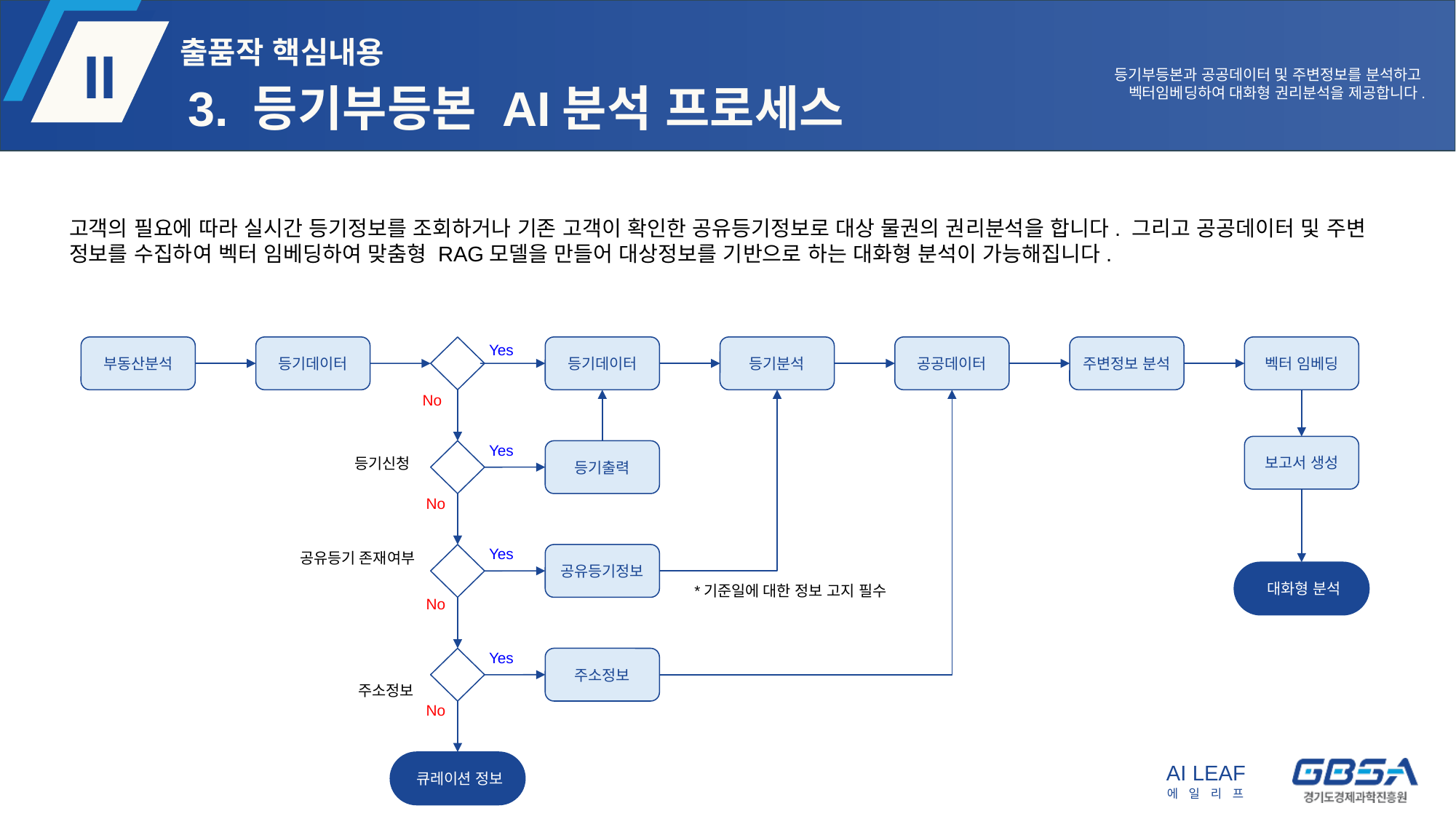

등기부등본과 공공데이터 및 주변정보를 분석하고
벡터임베딩하여 대화형 권리분석을 제공합니다.
# 3. 등기부등본 AI분석 프로세스
고객의 필요에 따라 실시간 등기정보를 조회하거나 기존 고객이 확인한 공유등기정보로 대상 물권의 권리분석을 합니다. 그리고 공공데이터 및 주변 정보를 수집하여 벡터 임베딩하여 맞춤형 RAG모델을 만들어 대상정보를 기반으로 하는 대화형 분석이 가능해집니다.
부동산분석
등기데이터

등기데이터
등기분석
공공데이터
주변정보 분석
벡터 임베딩
Yes
No
보고서 생성
Yes

등기출력
등기신청
No
Yes

공유등기정보
공유등기 존재여부
대화형 분석
*기준일에 대한 정보 고지 필수
No
Yes

주소정보
주소정보
No
큐레이션 정보